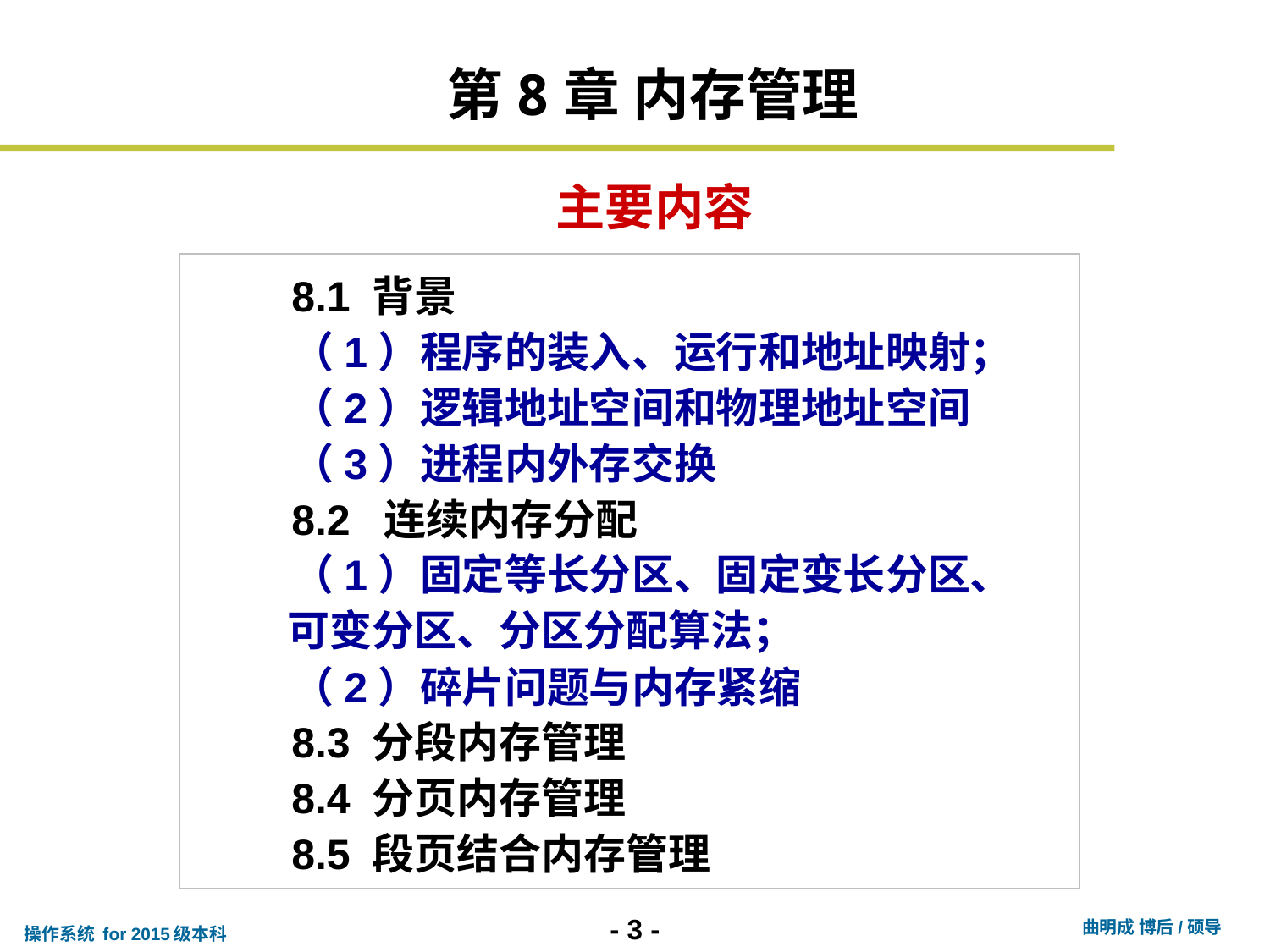

第8章 内存管理
主要内容
8.1 背景
（1）程序的装入、运行和地址映射；
（2）逻辑地址空间和物理地址空间
（3）进程内外存交换
8.2  连续内存分配
（1）固定等长分区、固定变长分区、
          可变分区、分区分配算法；
（2）碎片问题与内存紧缩
8.3 分段内存管理
8.4 分页内存管理
8.5 段页结合内存管理